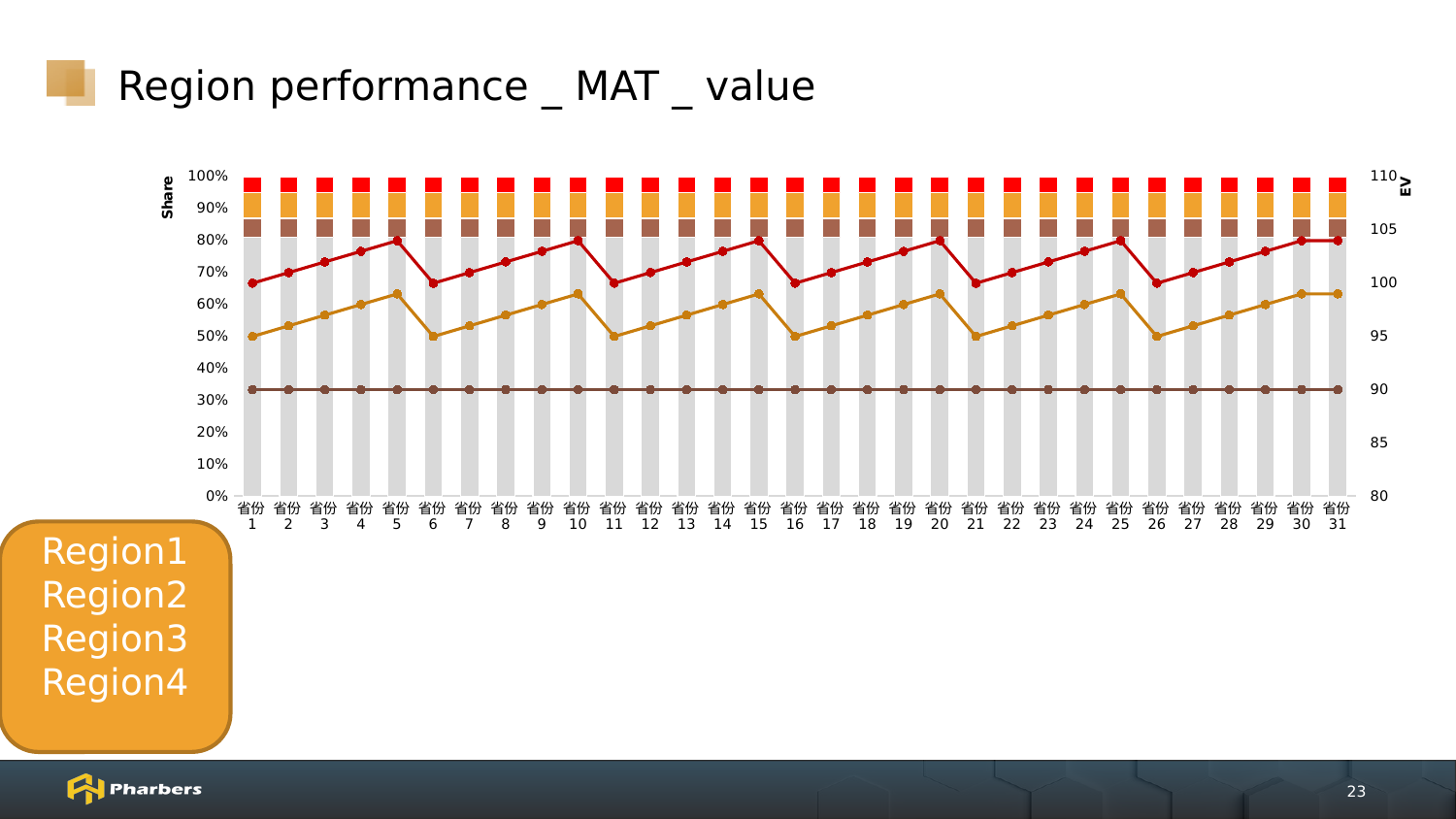

# Region performance _ MAT _ value

### Chart

| Category | Others | Competitor2 | Competitor1 | Int Prod | EV_Int Prod | EV_Competitor1 | EV_Competitor2 |
|---|---|---|---|---|---|---|---|
| 省份1 | 0.81 | 0.06 | 0.08 | 0.05 | 100.0 | 95.0 | 90.0 |
| 省份2 | 0.81 | 0.06 | 0.08 | 0.05 | 101.0 | 96.0 | 90.0 |
| 省份3 | 0.81 | 0.06 | 0.08 | 0.05 | 102.0 | 97.0 | 90.0 |
| 省份4 | 0.81 | 0.06 | 0.08 | 0.05 | 103.0 | 98.0 | 90.0 |
| 省份5 | 0.81 | 0.06 | 0.08 | 0.05 | 104.0 | 99.0 | 90.0 |
| 省份6 | 0.81 | 0.06 | 0.08 | 0.05 | 100.0 | 95.0 | 90.0 |
| 省份7 | 0.81 | 0.06 | 0.08 | 0.05 | 101.0 | 96.0 | 90.0 |
| 省份8 | 0.81 | 0.06 | 0.08 | 0.05 | 102.0 | 97.0 | 90.0 |
| 省份9 | 0.81 | 0.06 | 0.08 | 0.05 | 103.0 | 98.0 | 90.0 |
| 省份10 | 0.81 | 0.06 | 0.08 | 0.05 | 104.0 | 99.0 | 90.0 |
| 省份11 | 0.81 | 0.06 | 0.08 | 0.05 | 100.0 | 95.0 | 90.0 |
| 省份12 | 0.81 | 0.06 | 0.08 | 0.05 | 101.0 | 96.0 | 90.0 |
| 省份13 | 0.81 | 0.06 | 0.08 | 0.05 | 102.0 | 97.0 | 90.0 |
| 省份14 | 0.81 | 0.06 | 0.08 | 0.05 | 103.0 | 98.0 | 90.0 |
| 省份15 | 0.81 | 0.06 | 0.08 | 0.05 | 104.0 | 99.0 | 90.0 |
| 省份16 | 0.81 | 0.06 | 0.08 | 0.05 | 100.0 | 95.0 | 90.0 |
| 省份17 | 0.81 | 0.06 | 0.08 | 0.05 | 101.0 | 96.0 | 90.0 |
| 省份18 | 0.81 | 0.06 | 0.08 | 0.05 | 102.0 | 97.0 | 90.0 |
| 省份19 | 0.81 | 0.06 | 0.08 | 0.05 | 103.0 | 98.0 | 90.0 |
| 省份20 | 0.81 | 0.06 | 0.08 | 0.05 | 104.0 | 99.0 | 90.0 |
| 省份21 | 0.81 | 0.06 | 0.08 | 0.05 | 100.0 | 95.0 | 90.0 |
| 省份22 | 0.81 | 0.06 | 0.08 | 0.05 | 101.0 | 96.0 | 90.0 |
| 省份23 | 0.81 | 0.06 | 0.08 | 0.05 | 102.0 | 97.0 | 90.0 |
| 省份24 | 0.81 | 0.06 | 0.08 | 0.05 | 103.0 | 98.0 | 90.0 |
| 省份25 | 0.81 | 0.06 | 0.08 | 0.05 | 104.0 | 99.0 | 90.0 |
| 省份26 | 0.81 | 0.06 | 0.08 | 0.05 | 100.0 | 95.0 | 90.0 |
| 省份27 | 0.81 | 0.06 | 0.08 | 0.05 | 101.0 | 96.0 | 90.0 |
| 省份28 | 0.81 | 0.06 | 0.08 | 0.05 | 102.0 | 97.0 | 90.0 |
| 省份29 | 0.81 | 0.06 | 0.08 | 0.05 | 103.0 | 98.0 | 90.0 |
| 省份30 | 0.81 | 0.06 | 0.08 | 0.05 | 104.0 | 99.0 | 90.0 |
| 省份31 | 0.81 | 0.06 | 0.08 | 0.05 | 104.0 | 99.0 | 90.0 |
Region1
Region2
Region3
Region4

23